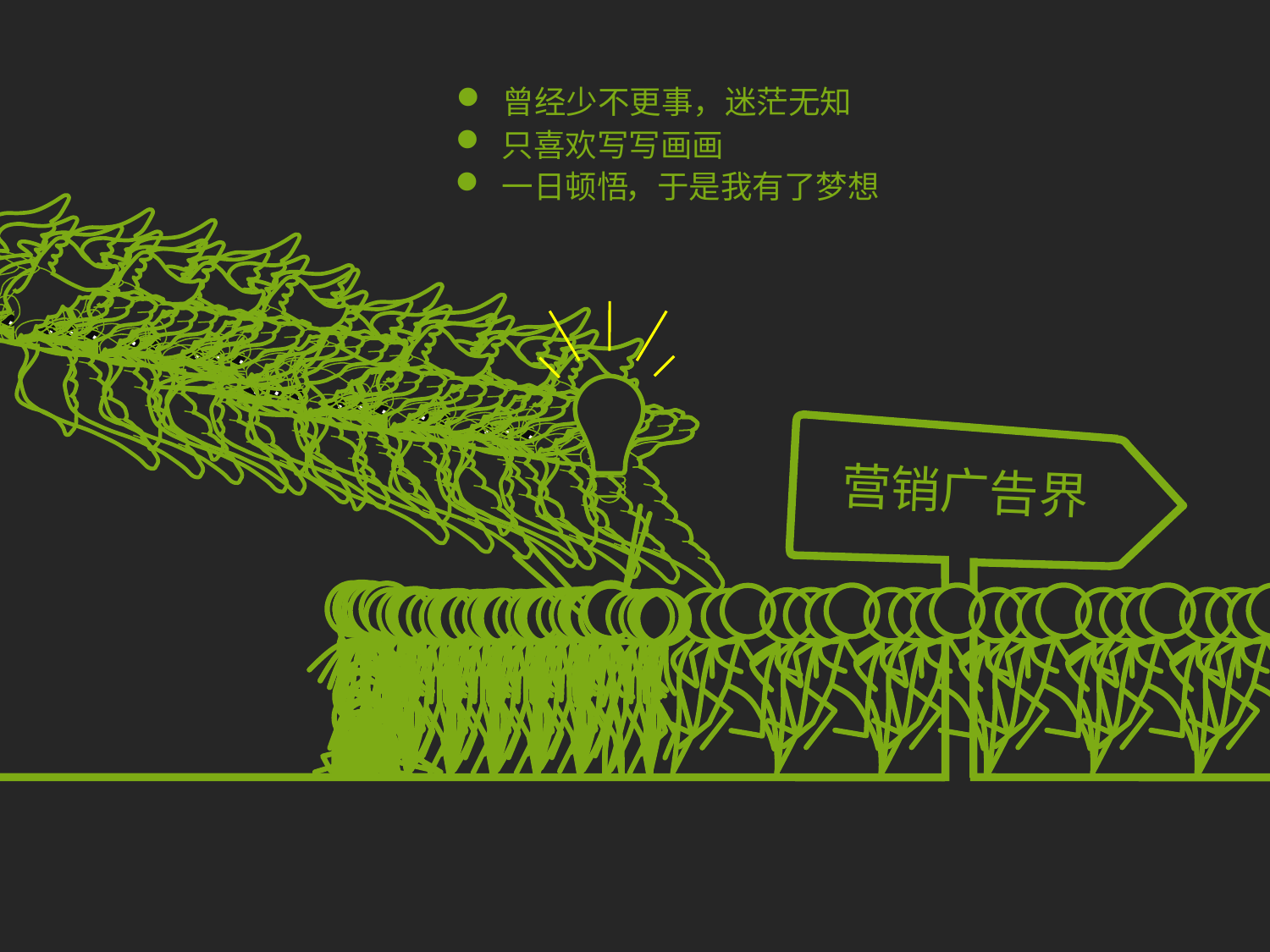

曾经少不更事，迷茫无知
 只喜欢写写画画
 一日顿悟
，于是我有了梦想

.

.

.

.

.

.

.

.

.

.

.

.

.

.

.

.

.

.

.

.

.

.

.

.

.

.

.

.

.

.

.

.

.

.

.

.

.

.

.

.

.

.

.

.

.

.

.

.

.

.

.

.

.

.

.

.

.

.

.

.

.

.

.

.

.

.

营销广告界